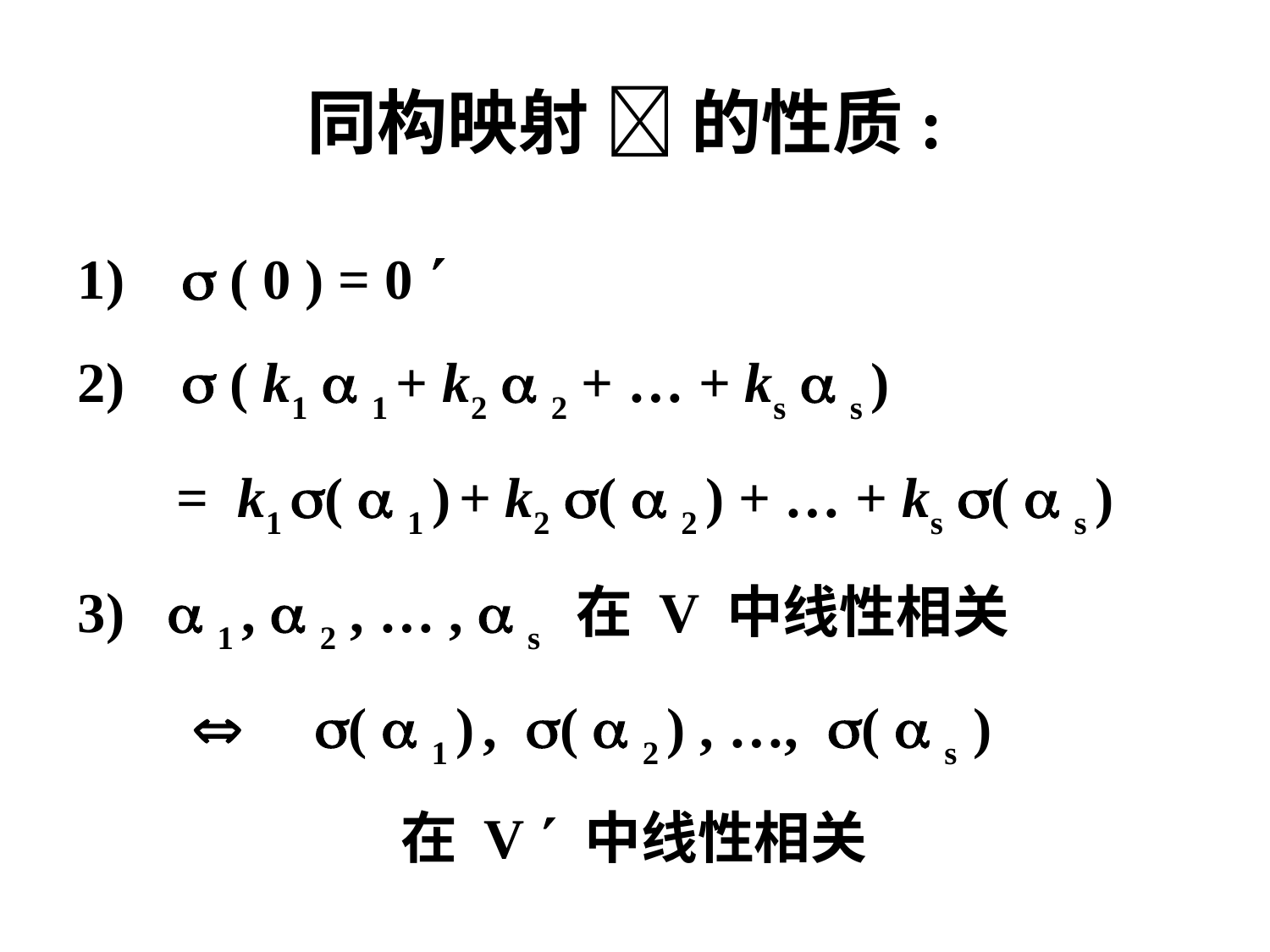

同构映射 σ 的性质:
1)    σ ( 0 ) = 0 ′
2)    σ ( k1 α 1 + k2 α 2 + … + ks α s )
       =  k1 σ( α 1 ) + k2 σ( α 2 ) + … + ks σ( α s )
3)   α 1 , α 2 , … , α s  在 V 中线性相关
        ⇔     σ( α 1 ) ,  σ( α 2 ) , …,  σ( α s  )
                        在 V ′ 中线性相关